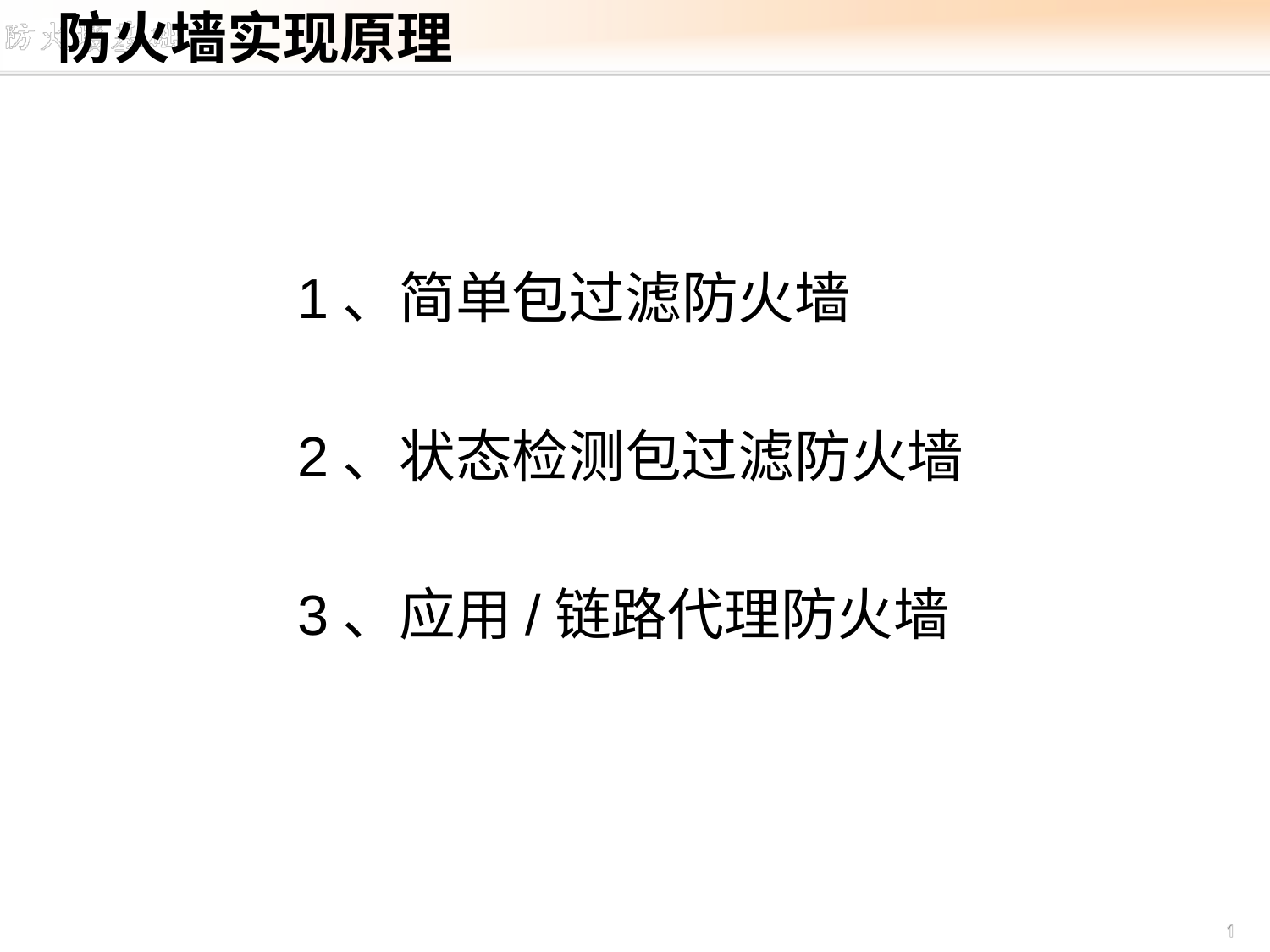

防火墙实现原理
1、简单包过滤防火墙

2、状态检测包过滤防火墙

3、应用/链路代理防火墙